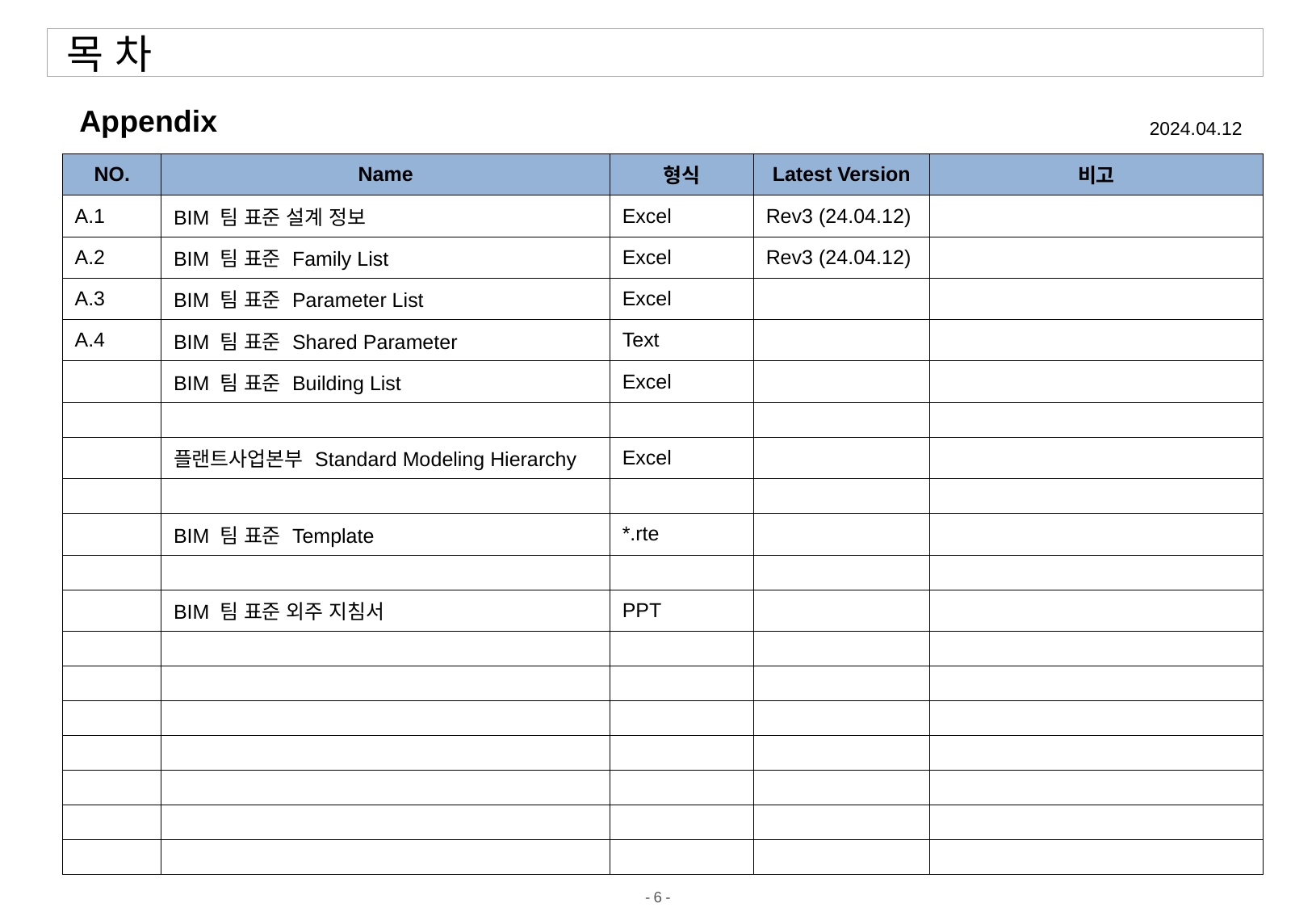

목 차
Appendix
2024.04.12
| NO. | Name | 형식 | Latest Version | 비고 |
| --- | --- | --- | --- | --- |
| A.1 | BIM 팀 표준 설계 정보 | Excel | Rev3 (24.04.12) |  |
| A.2 | BIM 팀 표준 Family List | Excel | Rev3 (24.04.12) |  |
| A.3 | BIM 팀 표준 Parameter List | Excel |  |  |
| A.4 | BIM 팀 표준 Shared Parameter | Text |  |  |
|  | BIM 팀 표준 Building List | Excel |  |  |
|  |  |  |  |  |
|  | 플랜트사업본부 Standard Modeling Hierarchy | Excel |  |  |
|  |  |  |  |  |
|  | BIM 팀 표준 Template | \*.rte |  |  |
|  |  |  |  |  |
|  | BIM 팀 표준 외주 지침서 | PPT |  |  |
|  |  |  |  |  |
|  |  |  |  |  |
|  |  |  |  |  |
|  |  |  |  |  |
|  |  |  |  |  |
|  |  |  |  |  |
|  |  |  |  |  |